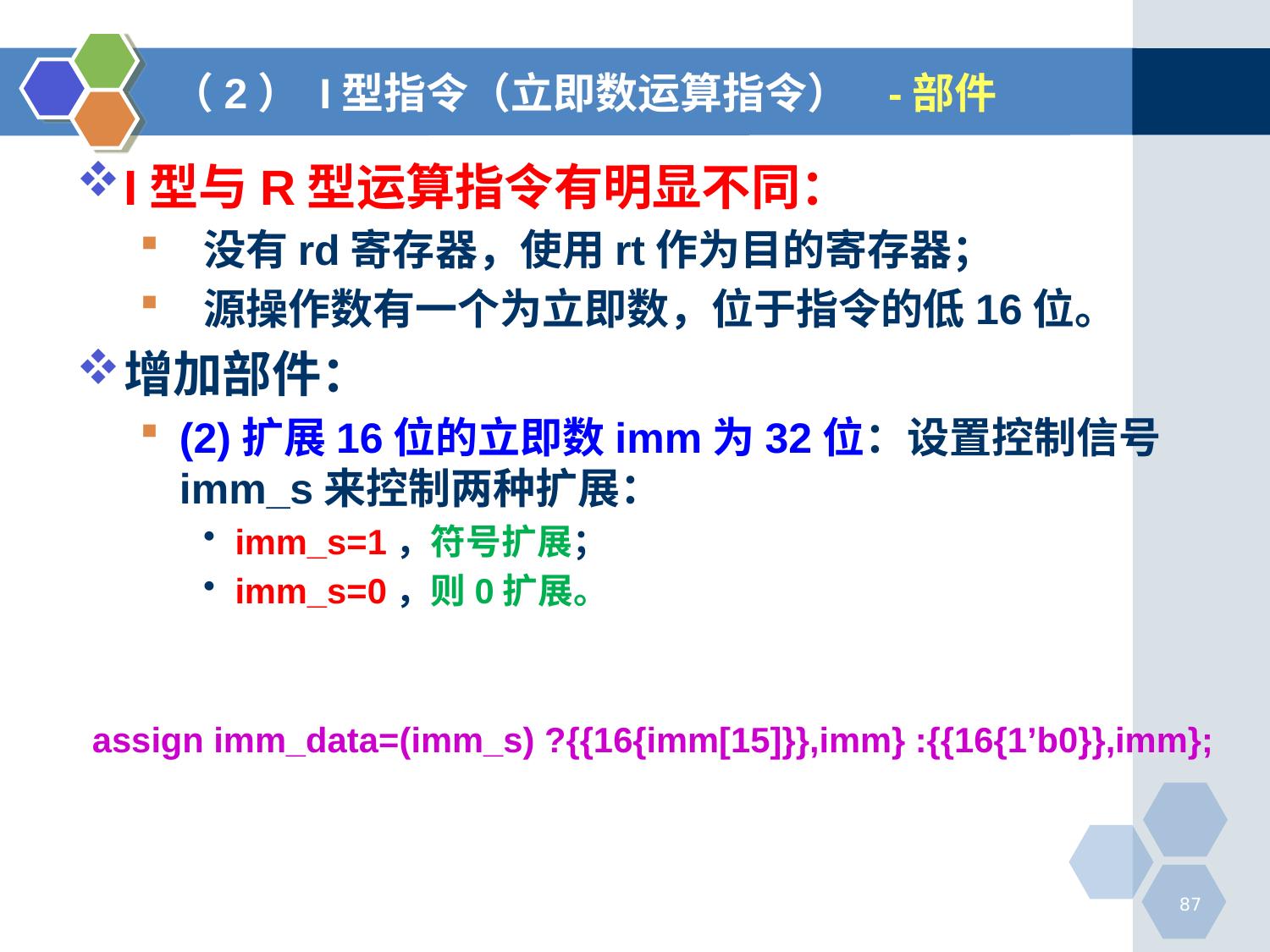

# （2） I型指令（立即数运算指令）   -部件
I型与R型运算指令有明显不同：
没有rd寄存器，使用rt作为目的寄存器；
源操作数有一个为立即数，位于指令的低16位。
增加部件：
(2)扩展16位的立即数imm为32位：设置控制信号imm_s来控制两种扩展：
imm_s=1，符号扩展；
imm_s=0，则0扩展。

assign imm_data=(imm_s) ?{{16{imm[15]}},imm} :{{16{1’b0}},imm};

87